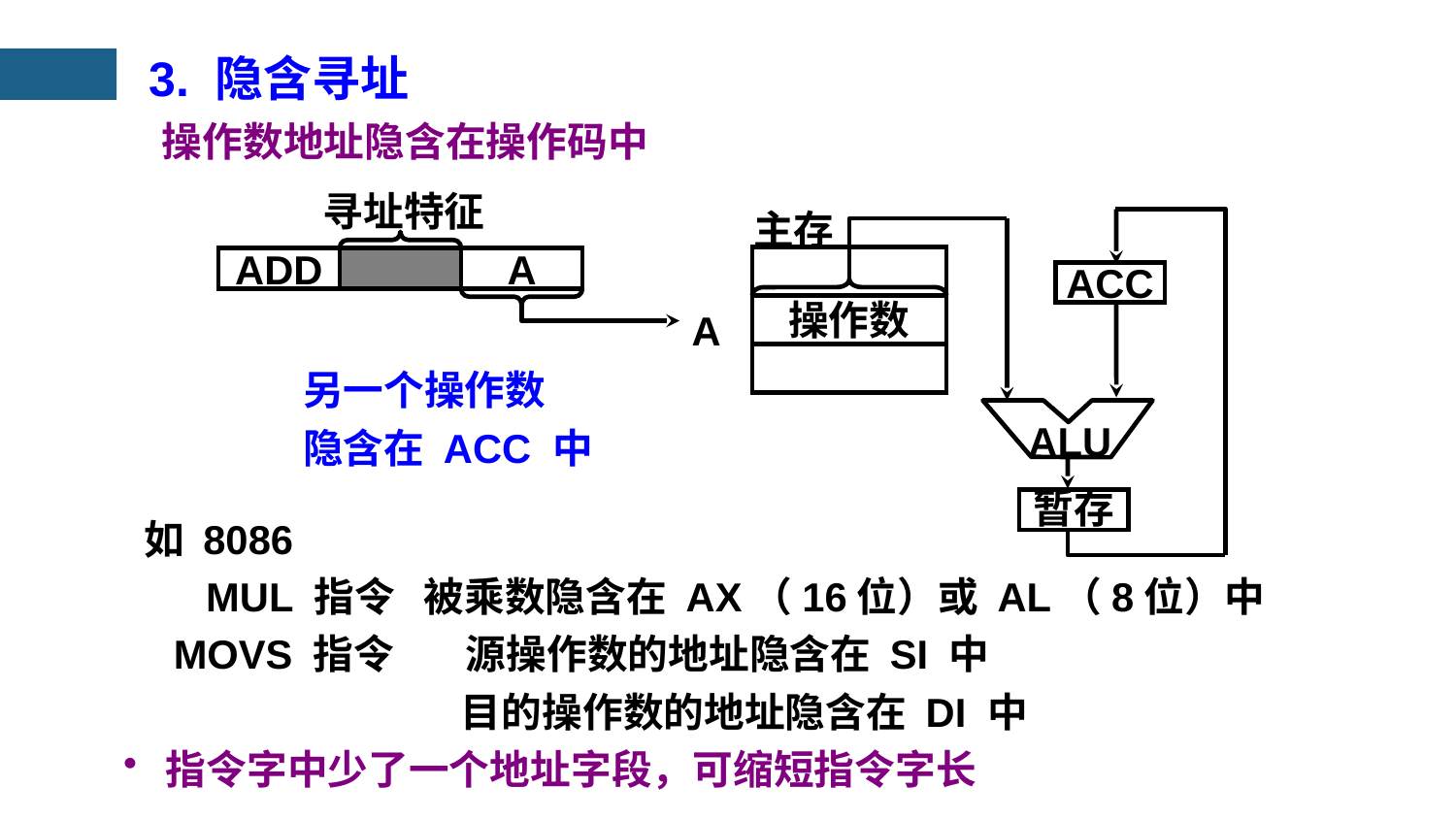

3. 隐含寻址
操作数地址隐含在操作码中
寻址特征

主存

操作数

ADD

A
ACC
A

另一个操作数
隐含在 ACC 中

ALU

暂存
如 8086

MUL 指令
被乘数隐含在 AX（16位）或 AL（8位）中
MOVS 指令
源操作数的地址隐含在 SI 中
目的操作数的地址隐含在 DI 中
  指令字中少了一个地址字段，可缩短指令字长